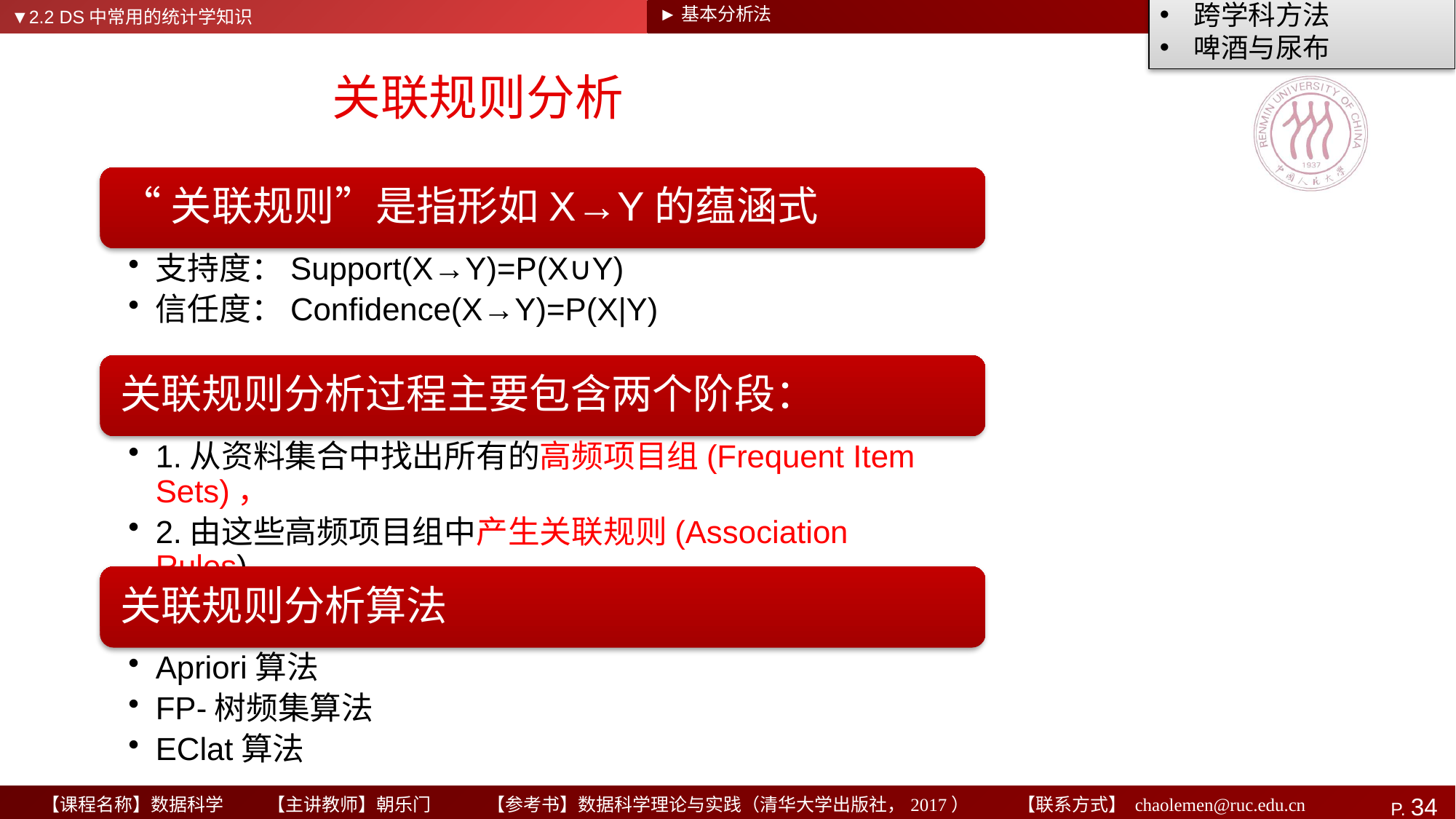

▼2.2 DS中常用的统计学知识
►基本分析法
跨学科方法
啤酒与尿布
# 关联规则分析
“关联规则”是指形如X→Y的蕴涵式
支持度：Support(X→Y)=P(X∪Y)
信任度：Confidence(X→Y)=P(X|Y)
关联规则分析过程主要包含两个阶段：
1.从资料集合中找出所有的高频项目组(Frequent Item Sets)，
2.由这些高频项目组中产生关联规则(Association Rules)。
关联规则分析算法
Apriori算法
FP-树频集算法
EClat算法